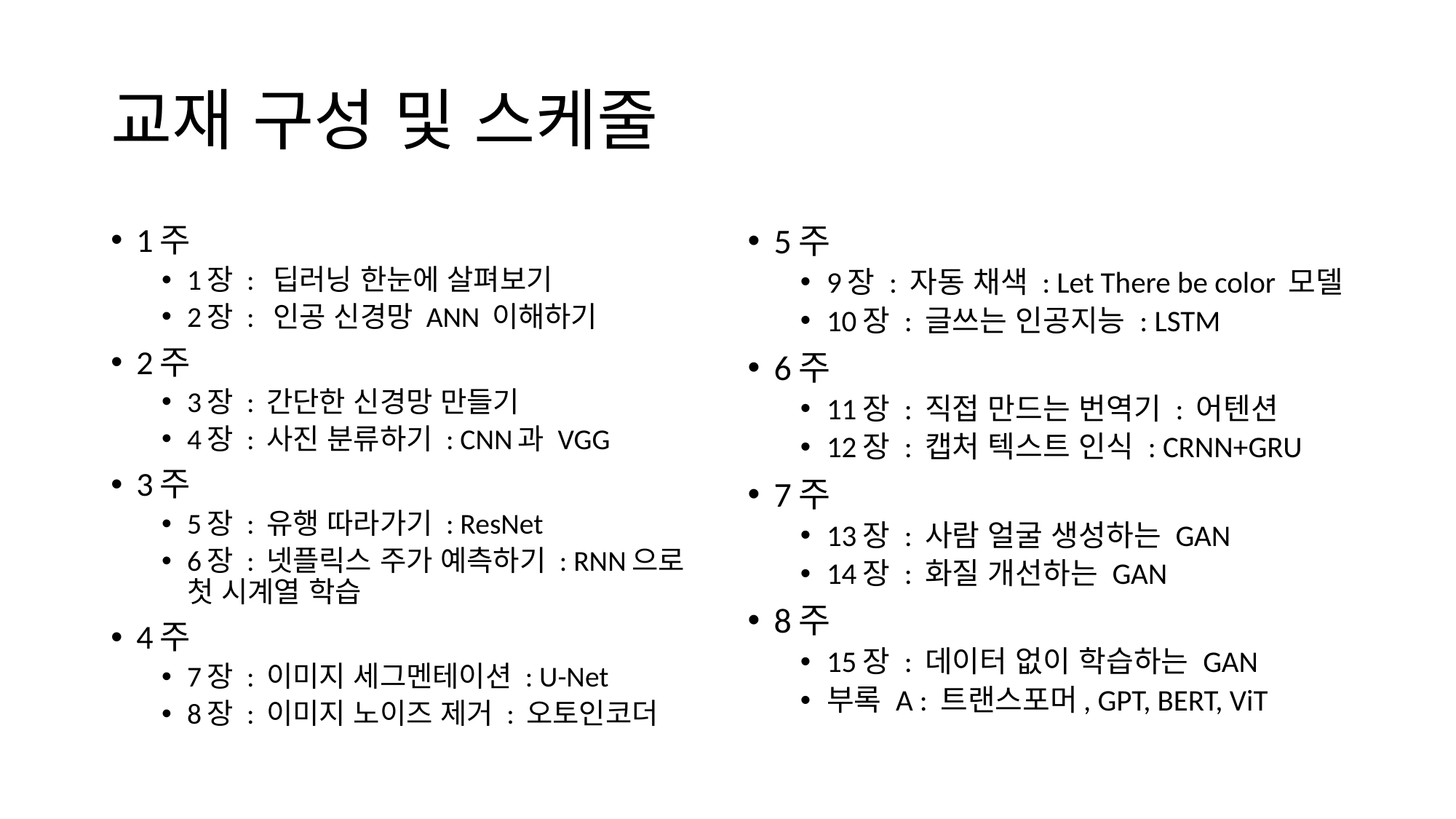

# 교재 구성 및 스케줄
1주
1장 :  딥러닝 한눈에 살펴보기
2장 :  인공 신경망 ANN 이해하기
2주
3장 : 간단한 신경망 만들기
4장 : 사진 분류하기 : CNN과 VGG
3주
5장 : 유행 따라가기 : ResNet
6장 : 넷플릭스 주가 예측하기 : RNN으로 첫 시계열 학습
4주
7장 : 이미지 세그멘테이션 : U-Net
8장 : 이미지 노이즈 제거 : 오토인코더
5주
9장 : 자동 채색 : Let There be color 모델
10장 : 글쓰는 인공지능 : LSTM
6주
11장 : 직접 만드는 번역기 : 어텐션
12장 : 캡처 텍스트 인식 : CRNN+GRU
7주
13장 : 사람 얼굴 생성하는 GAN
14장 : 화질 개선하는 GAN
8주
15장 : 데이터 없이 학습하는 GAN
부록 A : 트랜스포머, GPT, BERT, ViT